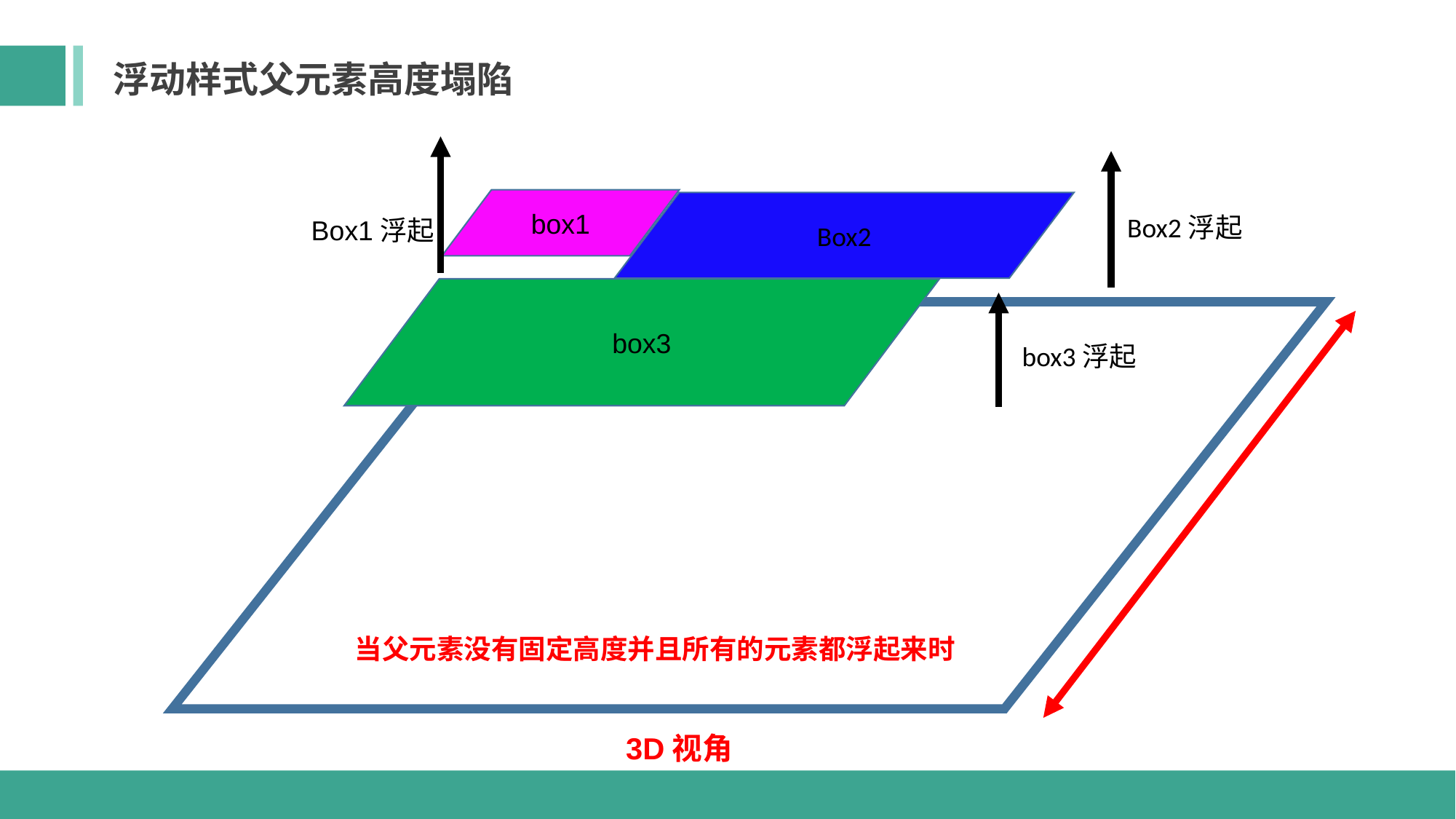

浮动样式父元素高度塌陷
box1
Box2
Box2浮起
Box1浮起
box3

box3浮起
当父元素没有固定高度并且所有的元素都浮起来时
3D视角